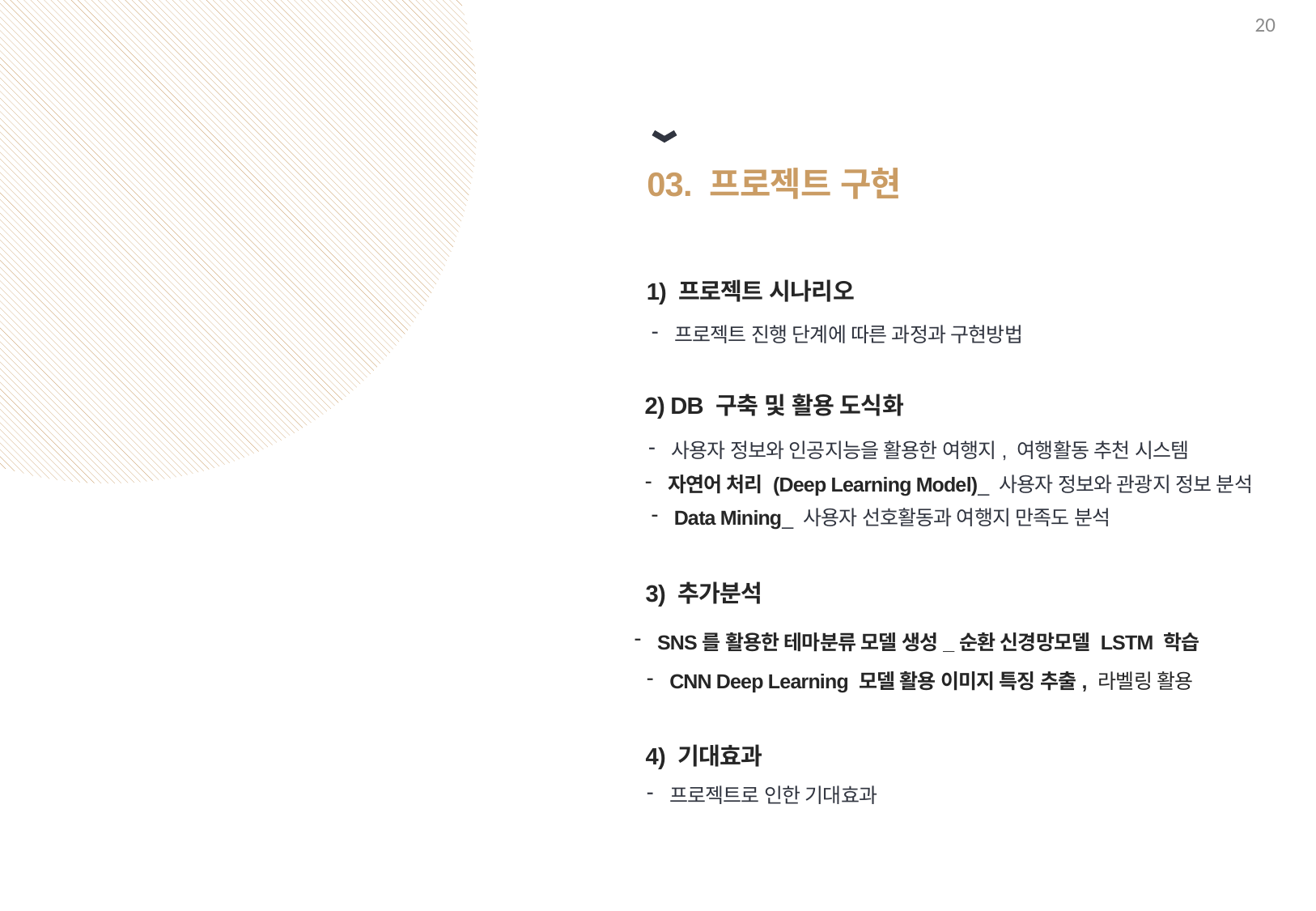

20

03. 프로젝트 구현
1) 프로젝트 시나리오
프로젝트 진행 단계에 따른 과정과 구현방법
2) DB 구축 및 활용 도식화
사용자 정보와 인공지능을 활용한 여행지, 여행활동 추천 시스템
자연어 처리 (Deep Learning Model)_ 사용자 정보와 관광지 정보 분석
Data Mining_ 사용자 선호활동과 여행지 만족도 분석
3) 추가분석
SNS를 활용한 테마분류 모델 생성_순환 신경망모델 LSTM 학습
CNN Deep Learning 모델 활용 이미지 특징 추출, 라벨링 활용
4) 기대효과
프로젝트로 인한 기대효과